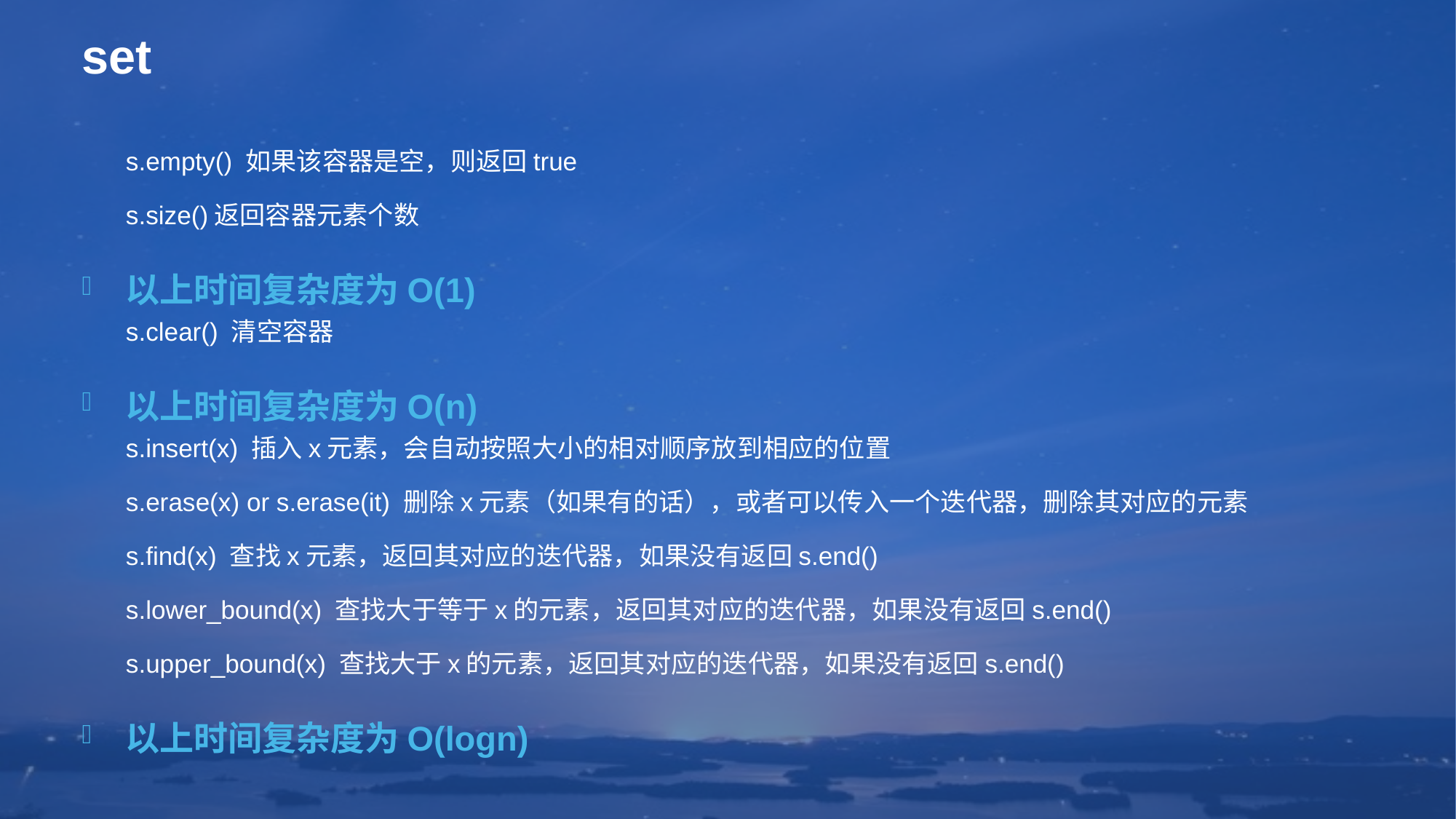

# set
s.empty() 如果该容器是空，则返回true
s.size()返回容器元素个数
以上时间复杂度为O(1)
s.clear() 清空容器
以上时间复杂度为O(n)
s.insert(x) 插入x元素，会自动按照大小的相对顺序放到相应的位置
s.erase(x) or s.erase(it) 删除x元素（如果有的话），或者可以传入一个迭代器，删除其对应的元素
s.find(x) 查找x元素，返回其对应的迭代器，如果没有返回s.end()
s.lower_bound(x) 查找大于等于x的元素，返回其对应的迭代器，如果没有返回s.end()
s.upper_bound(x) 查找大于x的元素，返回其对应的迭代器，如果没有返回s.end()
以上时间复杂度为O(logn)